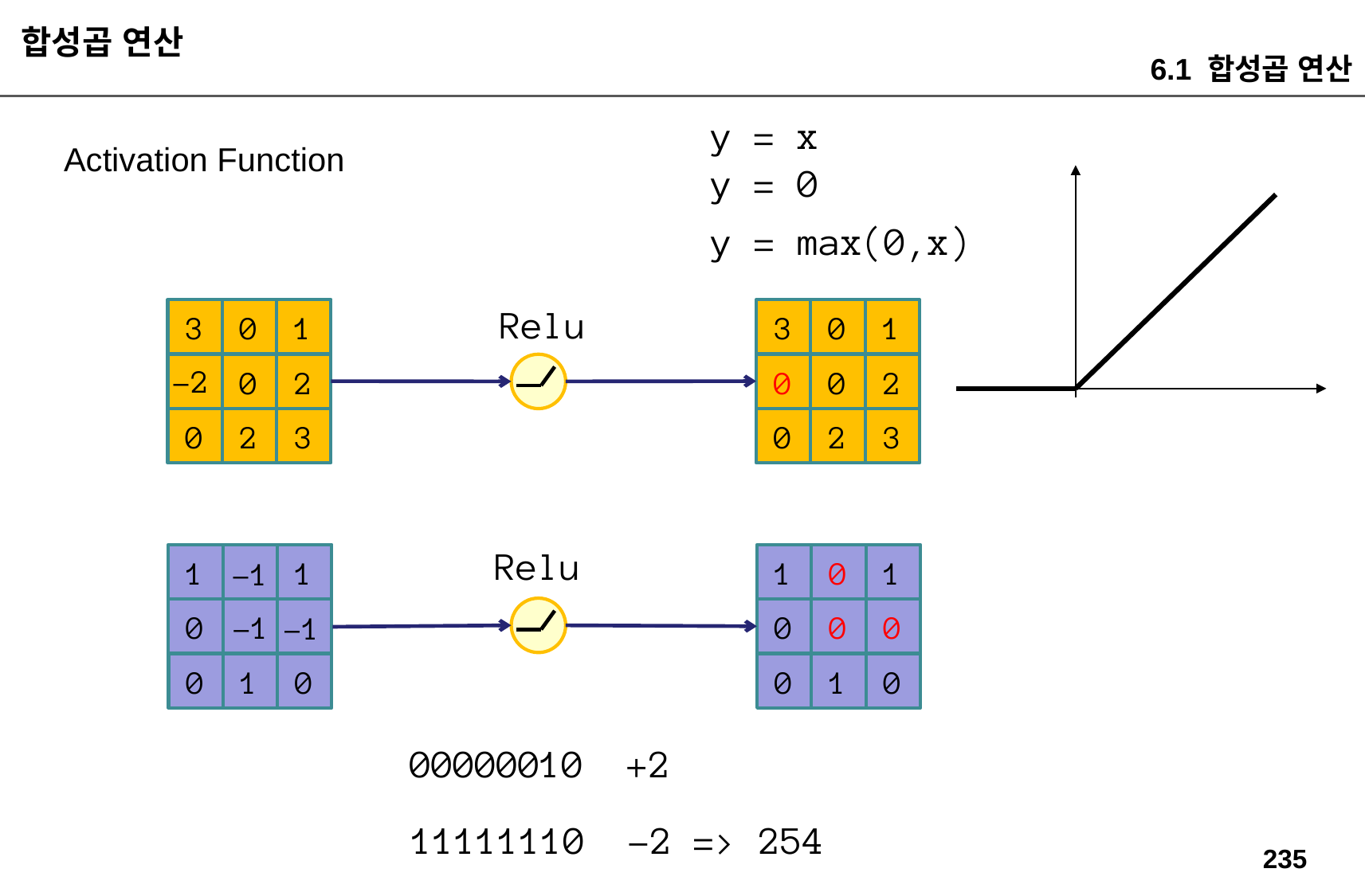

합성곱 연산
6.1 합성곱 연산
y = x
y = 0
Activation Function
y = max(0,x)
Relu
1
1
0
0
3
3
-2
2
2
0
0

0

3
3
2
2
0
0
Relu
1

1

0
0
1
0
1
0
1
-1

0
0
0
-1
-1
0
1
0
00000010  +2
11111110  -2 => 254